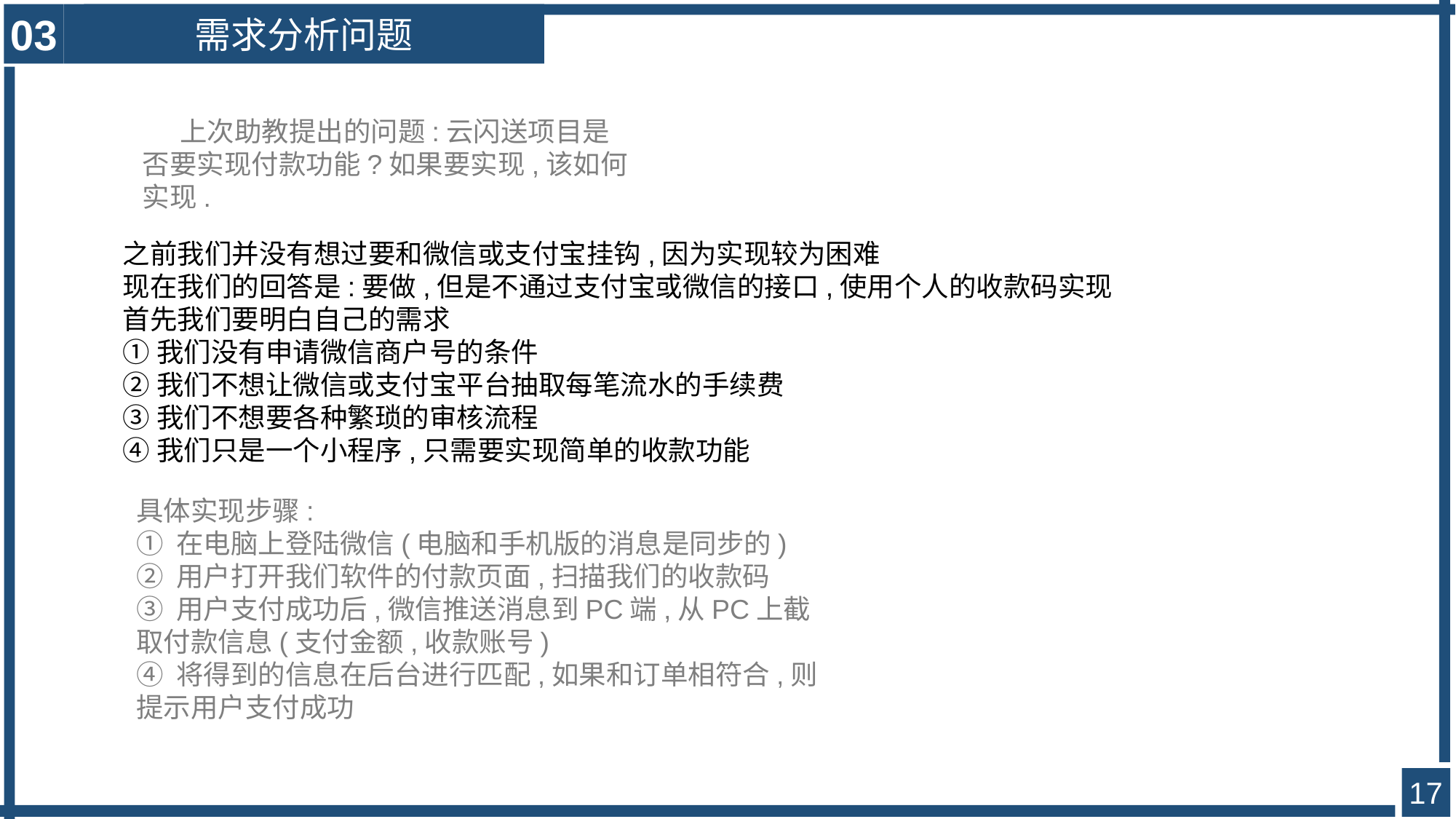

03
需求分析问题

     上次助教提出的问题:云闪送项目是否要实现付款功能?如果要实现,该如何实现.
之前我们并没有想过要和微信或支付宝挂钩,因为实现较为困难
现在我们的回答是:要做,但是不通过支付宝或微信的接口,使用个人的收款码实现
首先我们要明白自己的需求
①我们没有申请微信商户号的条件
②我们不想让微信或支付宝平台抽取每笔流水的手续费
③我们不想要各种繁琐的审核流程
④我们只是一个小程序,只需要实现简单的收款功能

具体实现步骤:
① 在电脑上登陆微信(电脑和手机版的消息是同步的)
② 用户打开我们软件的付款页面,扫描我们的收款码
③ 用户支付成功后,微信推送消息到PC端,从PC上截取付款信息(支付金额,收款账号)
④ 将得到的信息在后台进行匹配,如果和订单相符合,则提示用户支付成功

17